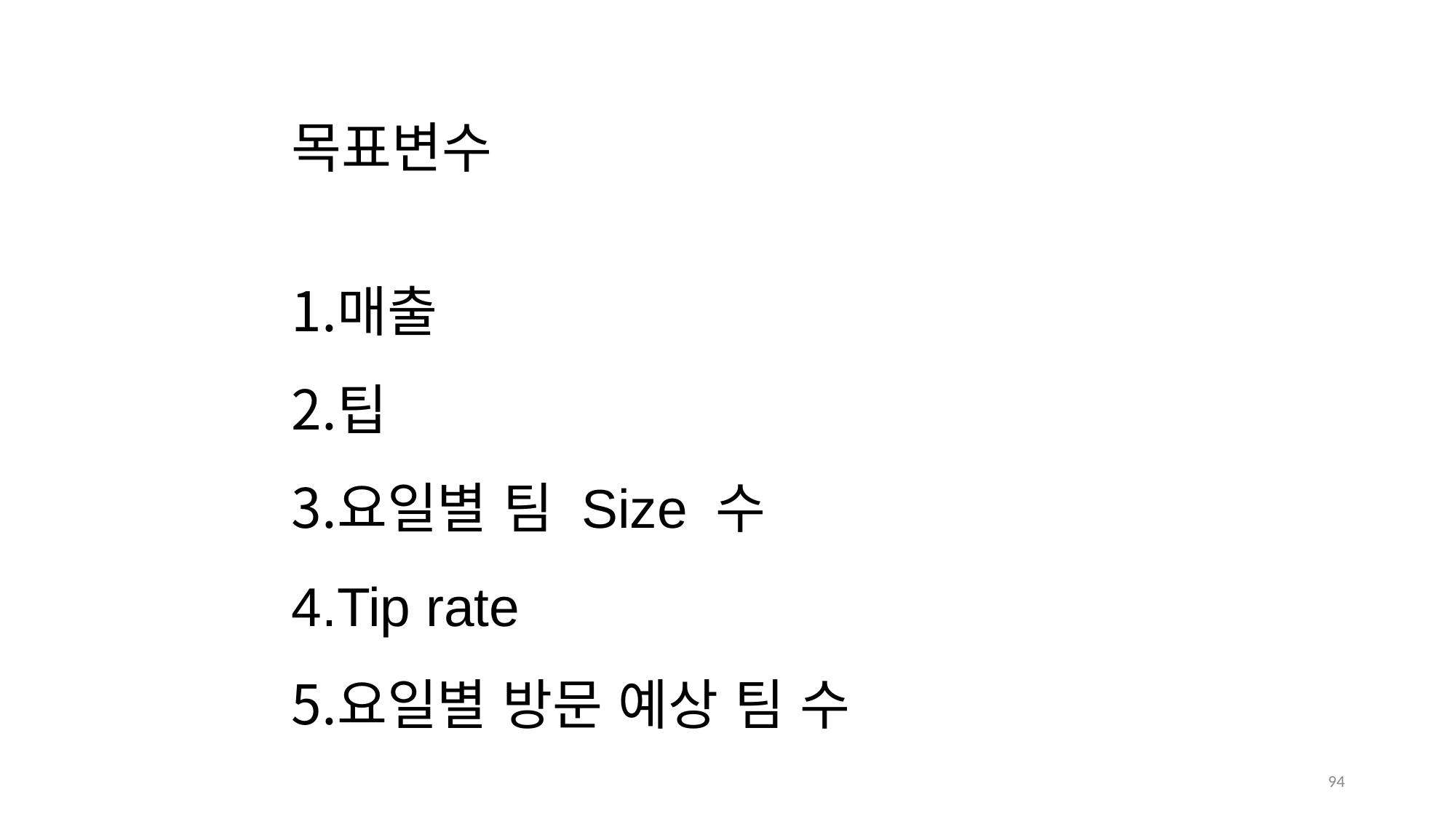

목표변수
매출
팁
요일별 팀 Size 수
Tip rate
요일별 방문 예상 팀 수
94